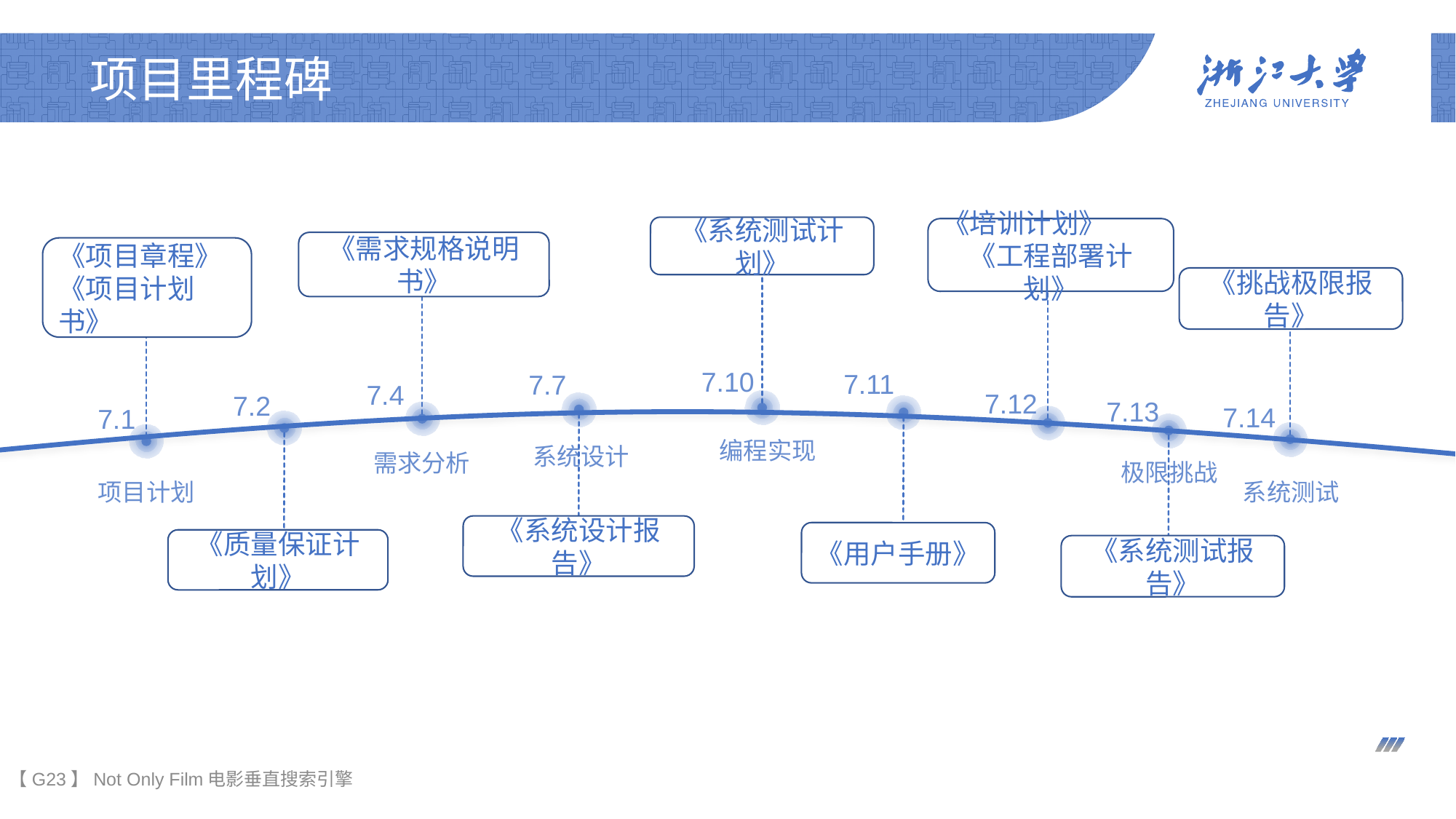

# 项目里程碑
《系统测试计划》
《培训计划》
《工程部署计划》
《需求规格说明书》
《项目章程》
《项目计划书》
《挑战极限报告》

7.10
7.11
7.7
7.4
7.12
7.2
7.13

7.14

7.1

 编程实现
系统设计
需求分析
 极限挑战
项目计划
系统测试
《系统设计报告》
《用户手册》
《质量保证计划》
《系统测试报告》
【G23】Not Only Film电影垂直搜索引擎